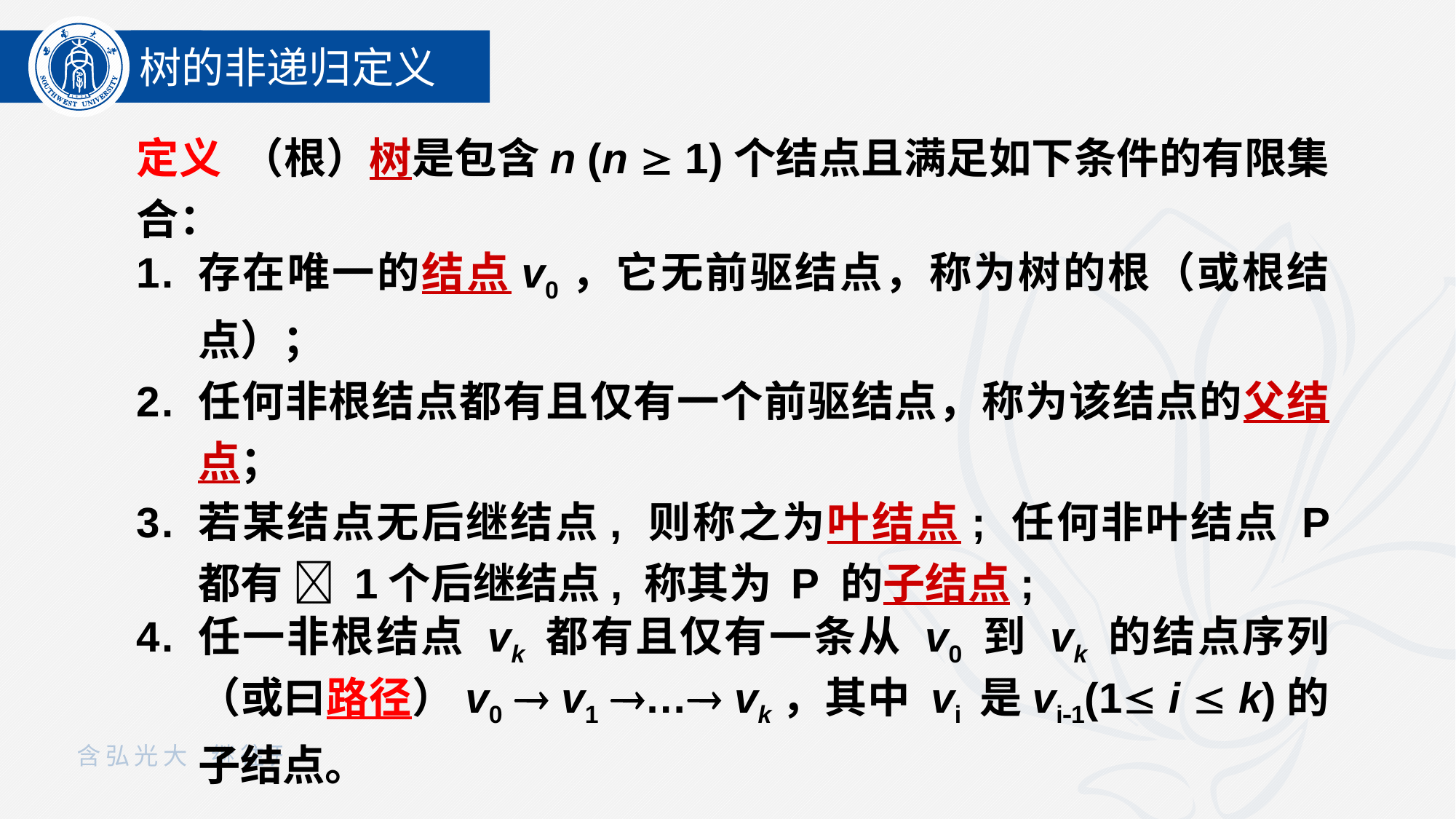

树的非递归定义
定义  （根）树是包含n (n ≥ 1)个结点且满足如下条件的有限集合：
存在唯一的结点v0，它无前驱结点，称为树的根（或根结点）；
任何非根结点都有且仅有一个前驱结点，称为该结点的父结点；
若某结点无后继结点, 则称之为叶结点; 任何非叶结点 P 都有 ≥ 1个后继结点, 称其为 P 的子结点;
任一非根结点 vk 都有且仅有一条从 v0 到 vk 的结点序列（或曰路径）v0 → v1 →…→ vk，其中 vi 是vi−1(1≤ i ≤ k)的子结点。